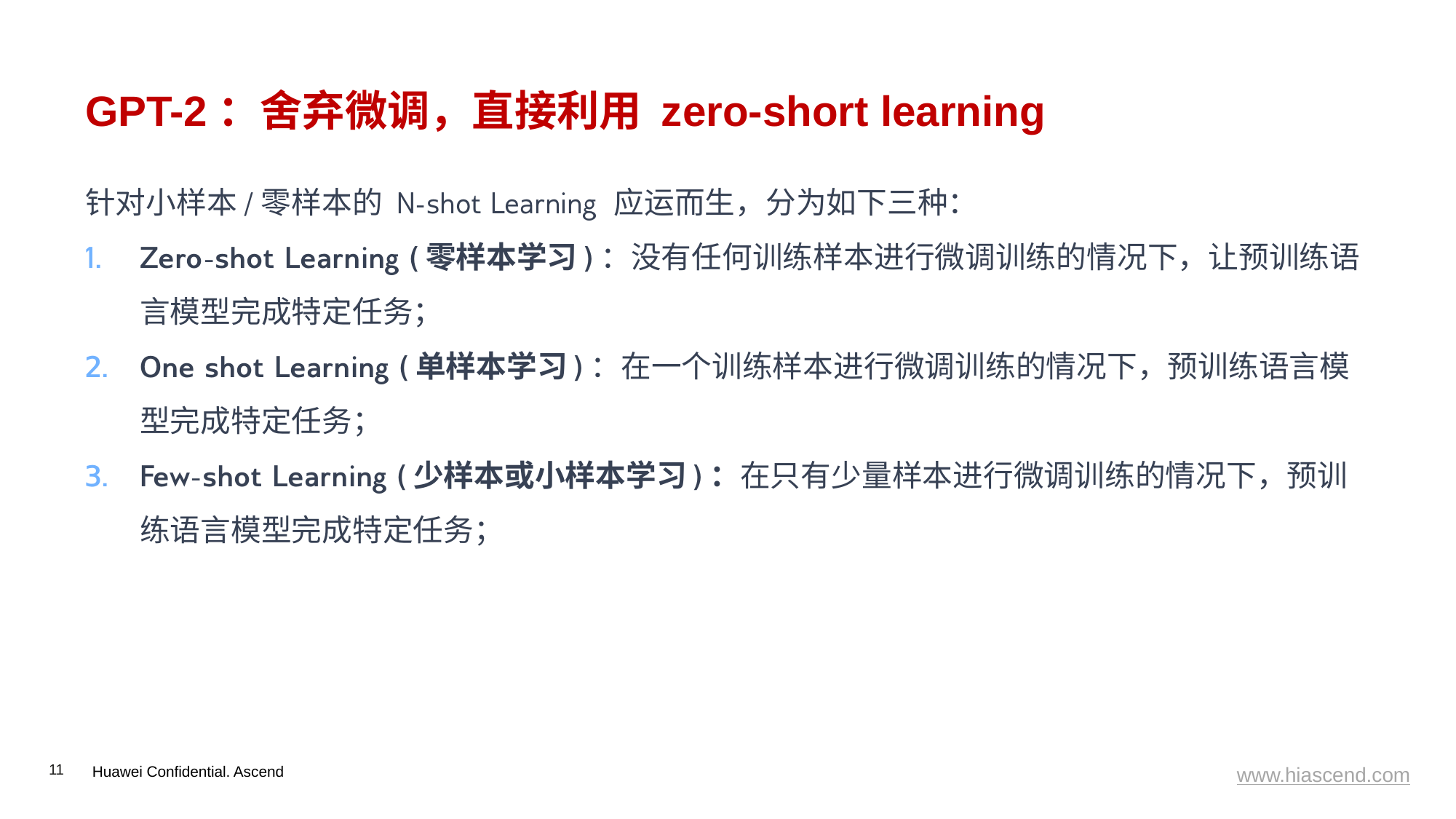

# GPT-2：舍弃微调，直接利用 zero-short learning
针对小样本/零样本的 N-shot Learning 应运而生，分为如下三种：
Zero-shot Learning (零样本学习)：没有任何训练样本进行微调训练的情况下，让预训练语言模型完成特定任务；
One shot Learning (单样本学习)：在一个训练样本进行微调训练的情况下，预训练语言模型完成特定任务；
Few-shot Learning (少样本或小样本学习)：在只有少量样本进行微调训练的情况下，预训练语言模型完成特定任务；